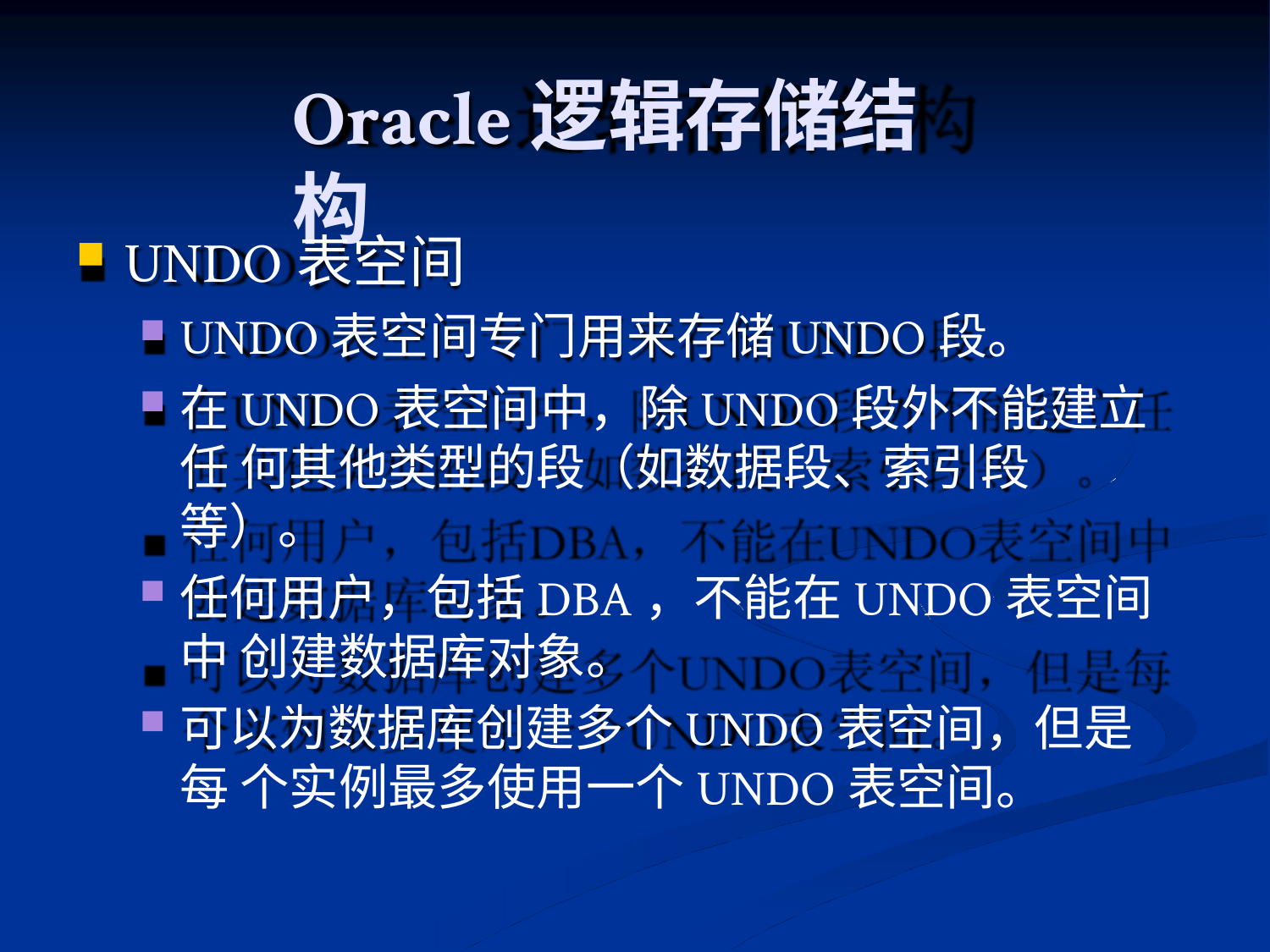

# Oracle逻辑存储结构

UNDO表空间
UNDO表空间专门用来存储UNDO段。
在UNDO表空间中，除UNDO段外不能建立任 何其他类型的段（如数据段、索引段等）。
任何用户，包括DBA，不能在UNDO表空间中 创建数据库对象。
可以为数据库创建多个UNDO表空间，但是每 个实例最多使用一个UNDO表空间。